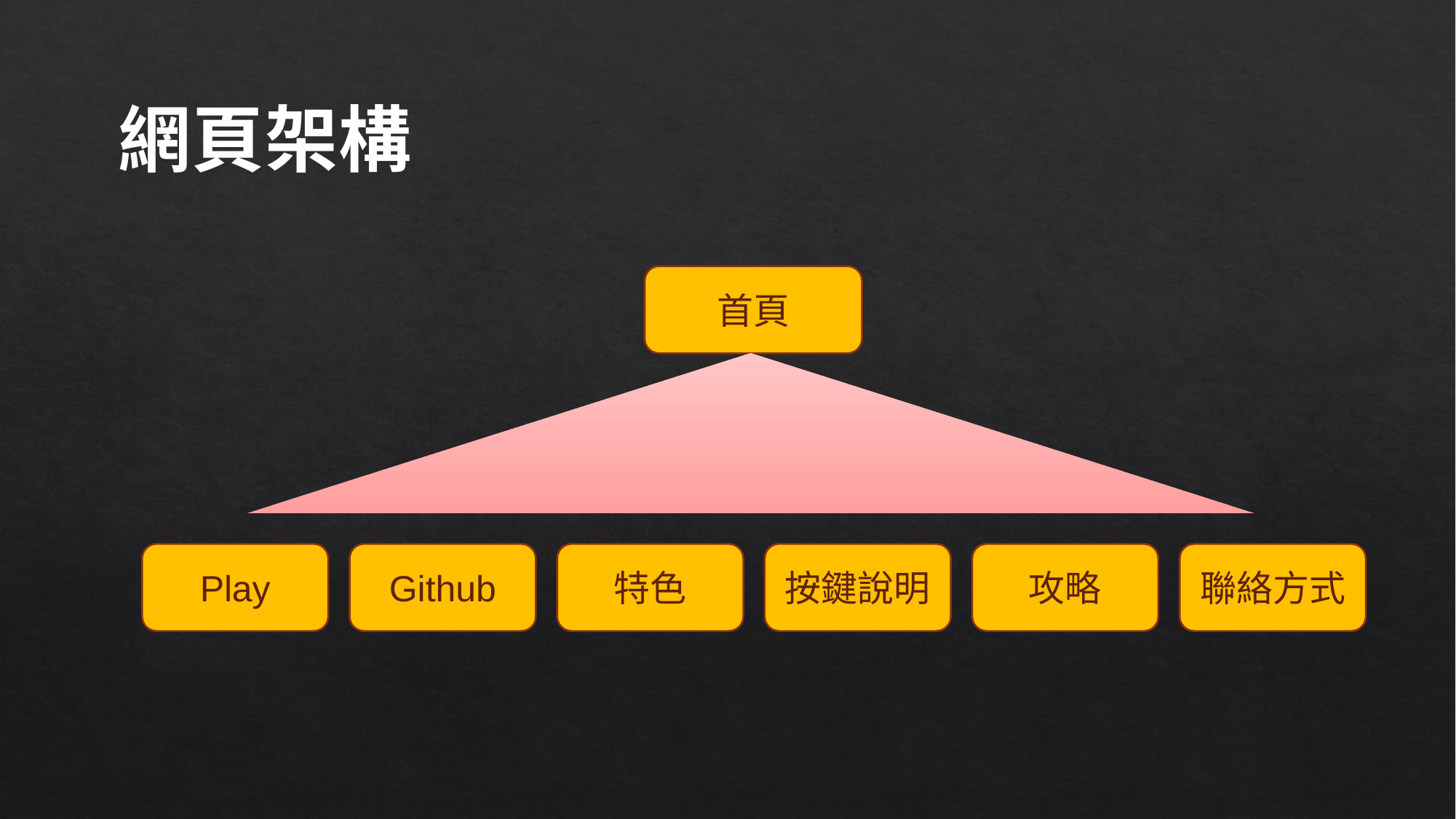

網頁架構
首頁

特色
按鍵說明
聯絡方式
攻略
Github
Play